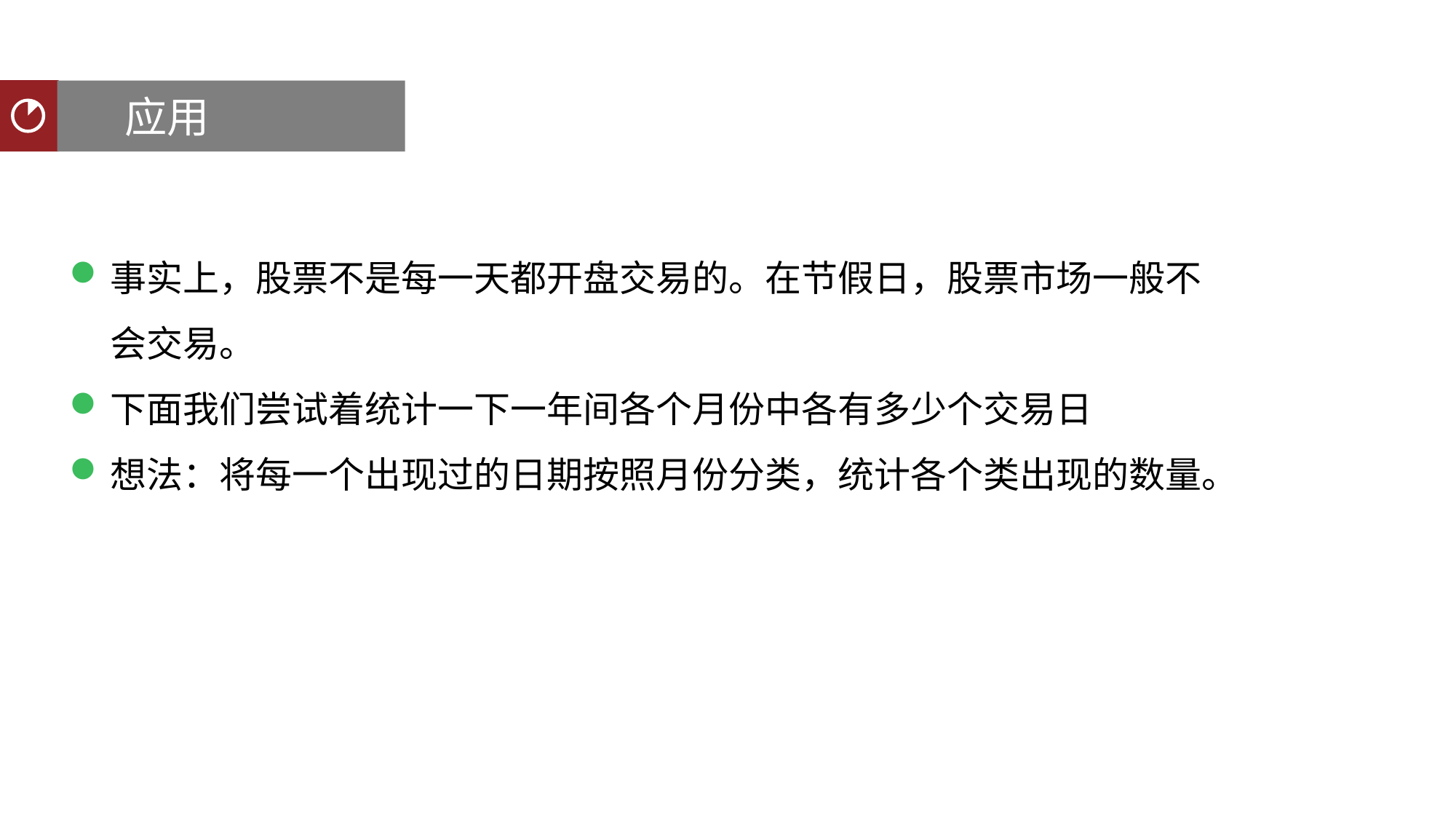

应用

聚类分析
事实上，股票不是每一天都开盘交易的。在节假日，股票市场一般不会交易。
下面我们尝试着统计一下一年间各个月份中各有多少个交易日
想法：将每一个出现过的日期按照月份分类，统计各个类出现的数量。